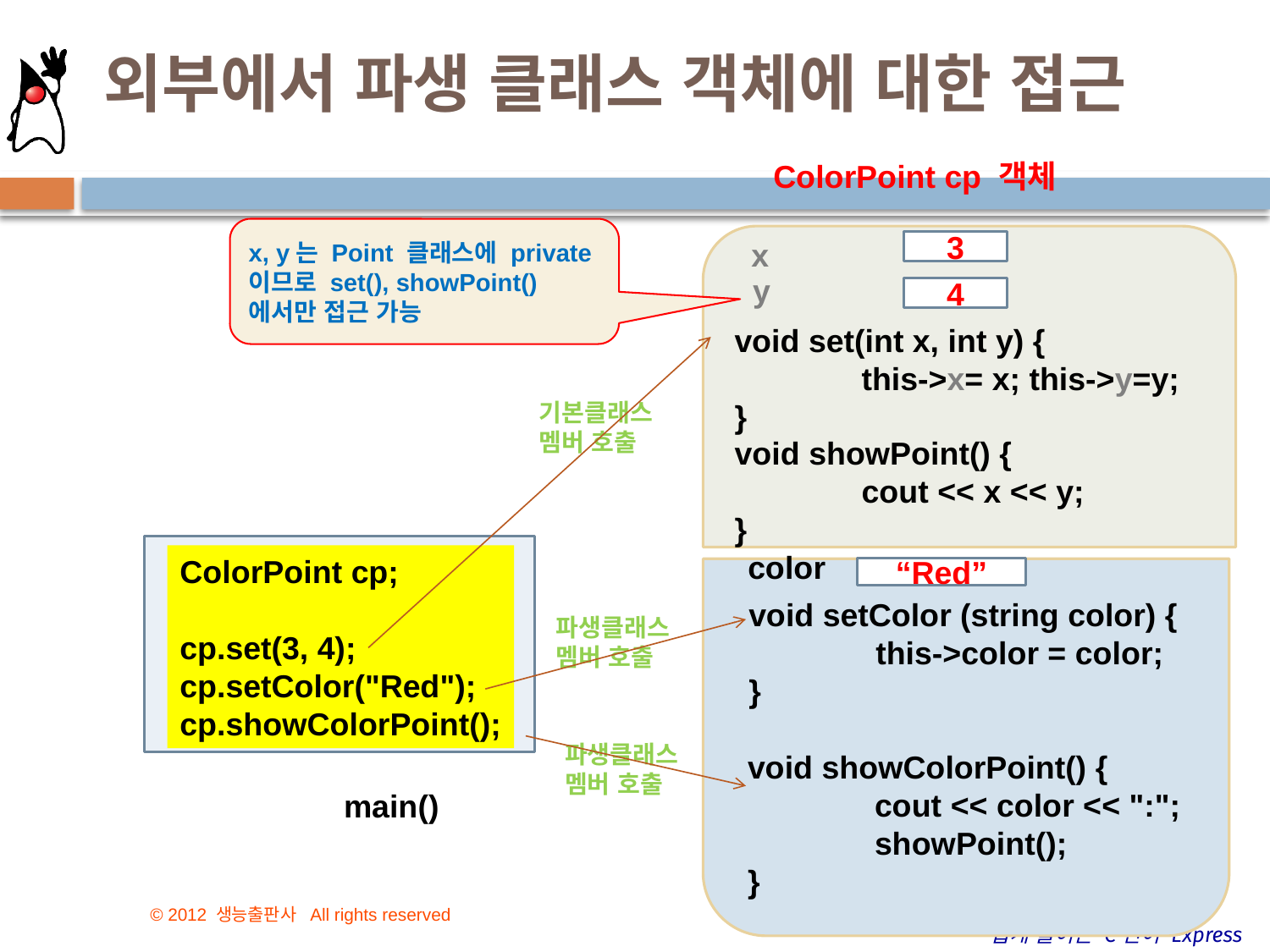

# 외부에서 파생 클래스 객체에 대한 접근
14
ColorPoint cp 객체
x, y는 Point 클래스에 private이므로 set(), showPoint()에서만 접근 가능

x
3
y
4
void set(int x, int y) {
	this->x= x; this->y=y;
}
기본클래스
멤버 호출
void showPoint() {
	cout << x << y;
}

color
ColorPoint cp;

cp.set(3, 4);
cp.setColor("Red");
cp.showColorPoint();
“Red”

void setColor (string color) {
	this->color = color;
}
파생클래스
멤버 호출
파생클래스
멤버 호출
void showColorPoint() {
	cout << color << ":";
	showPoint();
}
main()